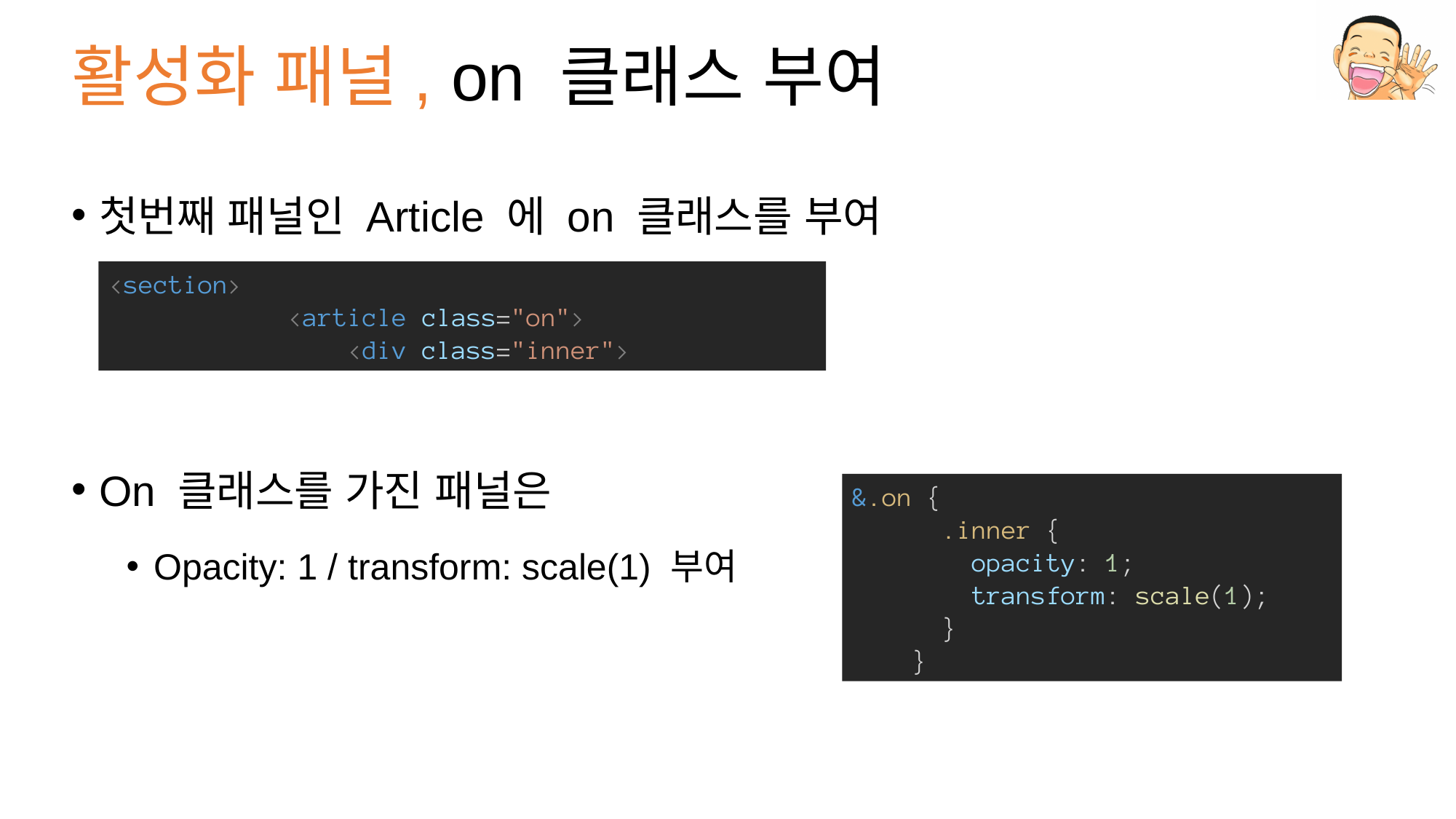

# 활성화 패널, on 클래스 부여
첫번째 패널인 Article 에 on 클래스를 부여

On 클래스를 가진 패널은
Opacity: 1 / transform: scale(1) 부여
<section>
            <article class="on">
                <div class="inner">
&.on {
      .inner {
        opacity: 1;
        transform: scale(1);
      }
    }